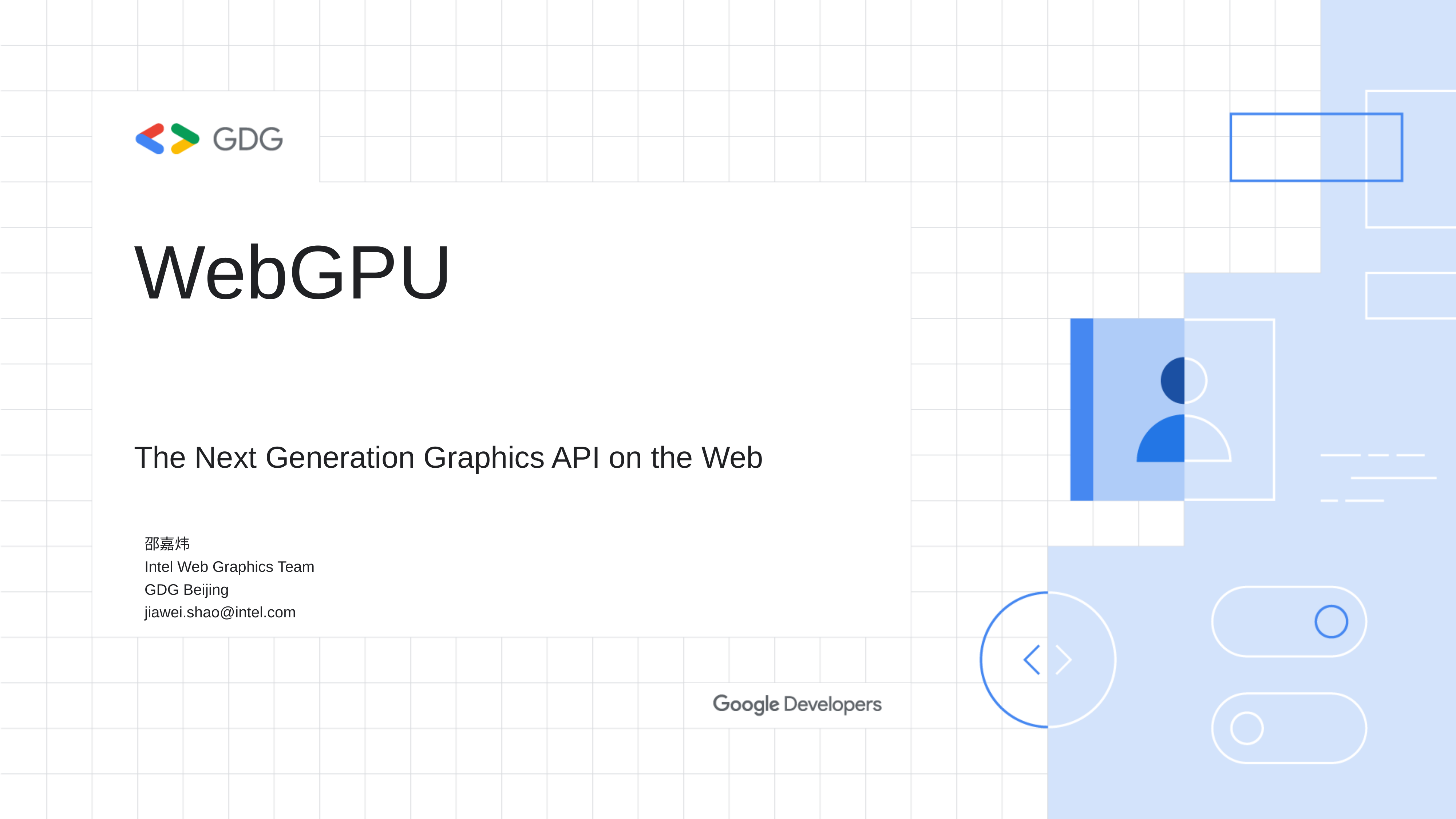

# WebGPU
The Next Generation Graphics API on the Web
邵嘉炜
Intel Web Graphics Team
GDG Beijing
jiawei.shao@intel.com